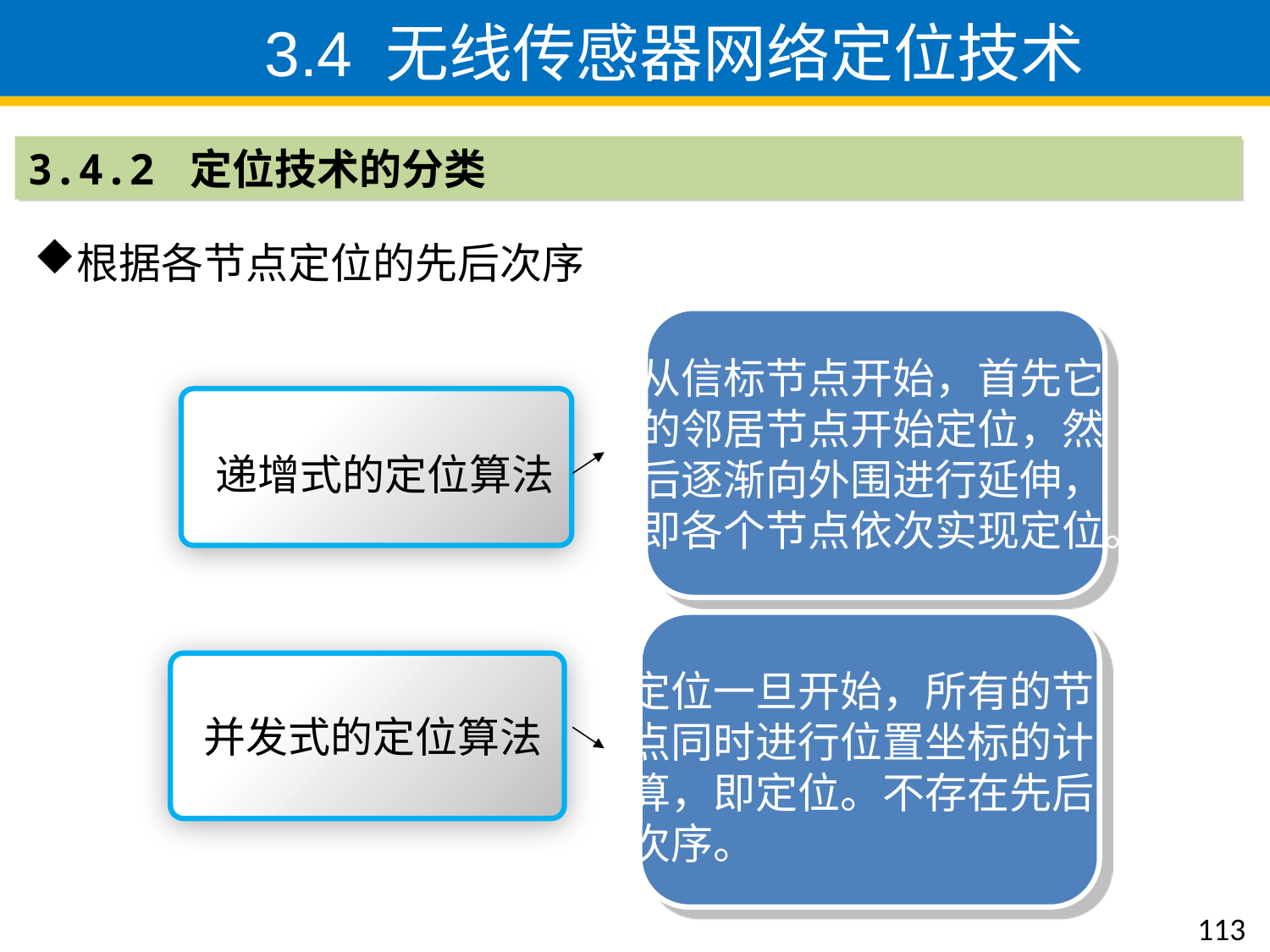

3.4 无线传感器网络定位技术

3.4.2 定位技术的分类
根据各节点定位的先后次序

从信标节点开始，首先它的邻居节点开始定位，然后逐渐向外围进行延伸，即各个节点依次实现定位。

递增式的定位算法

定位一旦开始，所有的节点同时进行位置坐标的计算，即定位。不存在先后次序。

并发式的定位算法

113